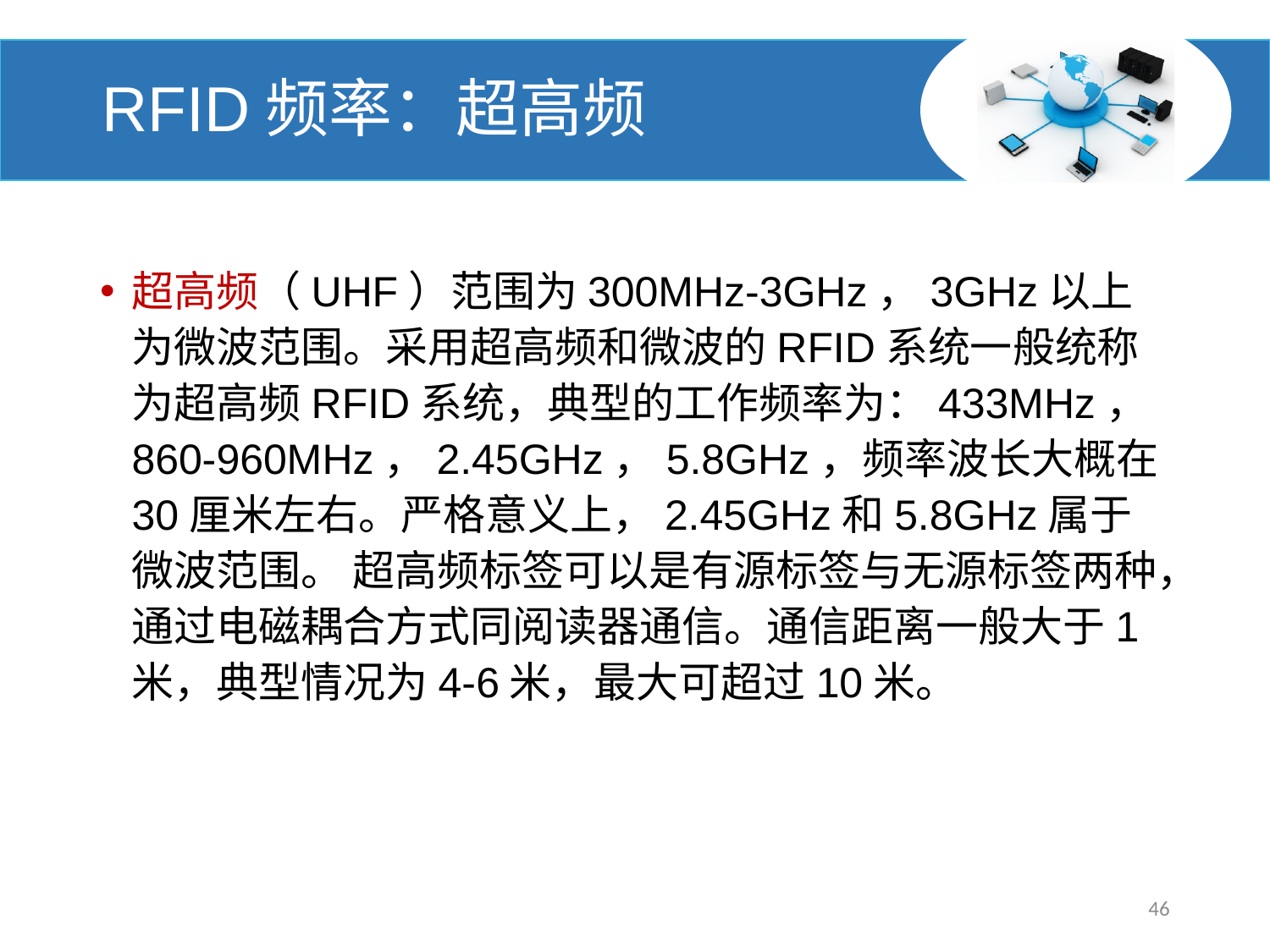

# RFID频率：超高频
超高频（UHF）范围为300MHz-3GHz，3GHz以上为微波范围。采用超高频和微波的RFID系统一般统称为超高频RFID系统，典型的工作频率为：433MHz，860-960MHz，2.45GHz，5.8GHz，频率波长大概在30厘米左右。严格意义上，2.45GHz和5.8GHz属于微波范围。 超高频标签可以是有源标签与无源标签两种，通过电磁耦合方式同阅读器通信。通信距离一般大于1米，典型情况为4-6米，最大可超过10米。

46